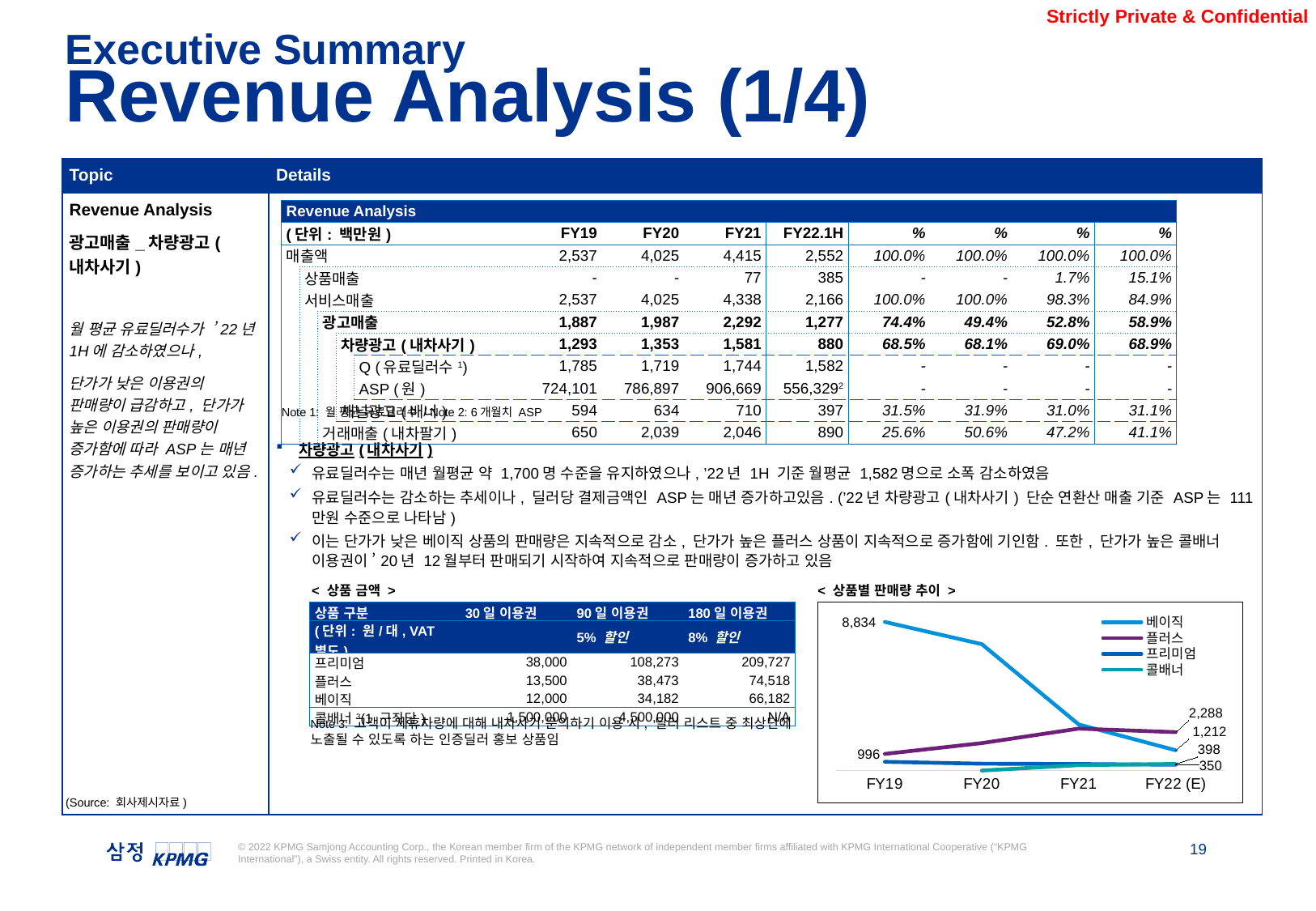

Executive Summary
Revenue Analysis (1/4)
| Topic | Details |
| --- | --- |
| Revenue Analysis 광고매출\_차량광고(내차사기) 월 평균 유료딜러수가 ’22년 1H에 감소하였으나, 단가가 낮은 이용권의 판매량이 급감하고, 단가가 높은 이용권의 판매량이 증가함에 따라 ASP는 매년 증가하는 추세를 보이고 있음. | 차량광고(내차사기) 유료딜러수는 매년 월평균 약 1,700명 수준을 유지하였으나, ’22년 1H 기준 월평균 1,582명으로 소폭 감소하였음 유료딜러수는 감소하는 추세이나, 딜러당 결제금액인 ASP는 매년 증가하고있음. (’22년 차량광고(내차사기) 단순 연환산 매출 기준 ASP는 111만원 수준으로 나타남) 이는 단가가 낮은 베이직 상품의 판매량은 지속적으로 감소, 단가가 높은 플러스 상품이 지속적으로 증가함에 기인함. 또한, 단가가 높은 콜배너 이용권이 ’20년 12월부터 판매되기 시작하여 지속적으로 판매량이 증가하고 있음 |
| Revenue Analysis |  |  |  |  |  |  |  |  |  |  |  |  |  |
| --- | --- | --- | --- | --- | --- | --- | --- | --- | --- | --- | --- | --- | --- |
| (단위: 백만원) |  |  |  |  |  | FY19 | FY20 | FY21 | FY22.1H | % | % | % | % |
| 매출액 |  |  |  |  |  | 2,537 | 4,025 | 4,415 | 2,552 | 100.0% | 100.0% | 100.0% | 100.0% |
|  | 상품매출 |  |  |  |  | - | - | 77 | 385 | - | - | 1.7% | 15.1% |
|  | 서비스매출 |  |  |  |  | 2,537 | 4,025 | 4,338 | 2,166 | 100.0% | 100.0% | 98.3% | 84.9% |
|  |  | 광고매출 |  |  |  | 1,887 | 1,987 | 2,292 | 1,277 | 74.4% | 49.4% | 52.8% | 58.9% |
|  |  |  | 차량광고(내차사기) |  |  | 1,293 | 1,353 | 1,581 | 880 | 68.5% | 68.1% | 69.0% | 68.9% |
|  |  |  |  | Q (유료딜러수1) |  | 1,785 | 1,719 | 1,744 | 1,582 | - | - | - | - |
|  |  |  |  | ASP (원) |  | 724,101 | 786,897 | 906,669 | 556,3292 | - | - | - | - |
|  |  |  | 채널광고(배너) |  |  | 594 | 634 | 710 | 397 | 31.5% | 31.9% | 31.0% | 31.1% |
|  |  | 거래매출(내차팔기) |  |  |  | 650 | 2,039 | 2,046 | 890 | 25.6% | 50.6% | 47.2% | 41.1% |
Note 1: 월 평균 유료딜러수 / Note 2: 6개월치 ASP
< 상품 금액 >
< 상품별 판매량 추이 >
| 상품 구분 | 30일 이용권 | 90일 이용권 | 180일 이용권 |
| --- | --- | --- | --- |
| (단위: 원/대, VAT 별도) |  | 5% 할인 | 8% 할인 |
| 프리미엄 | 38,000 | 108,273 | 209,727 |
| 플러스 | 13,500 | 38,473 | 74,518 |
| 베이직 | 12,000 | 34,182 | 66,182 |
| 콜배너3(1 구좌당) | 1,500,000 | 4,500,000 | N/A |

### Chart

| Category | 베이직 | 플러스 | 프리미엄 | 콜배너 |
|---|---|---|---|---|
| FY19 | 8834.0 | 996.0 | 526.0 | None |
| FY20 | 7517.0 | 1636.0 | 413.0 | 8.0 |
| FY21 | 2745.0 | 2499.0 | 396.0 | 327.0 |
| FY22 (E) | 1212.0 | 2288.0 | 350.0 | 398.0 |
Note 3: 고객이 제휴차량에 대해 내차사기 문의하기 이용 시, 딜러 리스트 중 최상단에 노출될 수 있도록 하는 인증딜러 홍보 상품임

(Source: 회사제시자료)